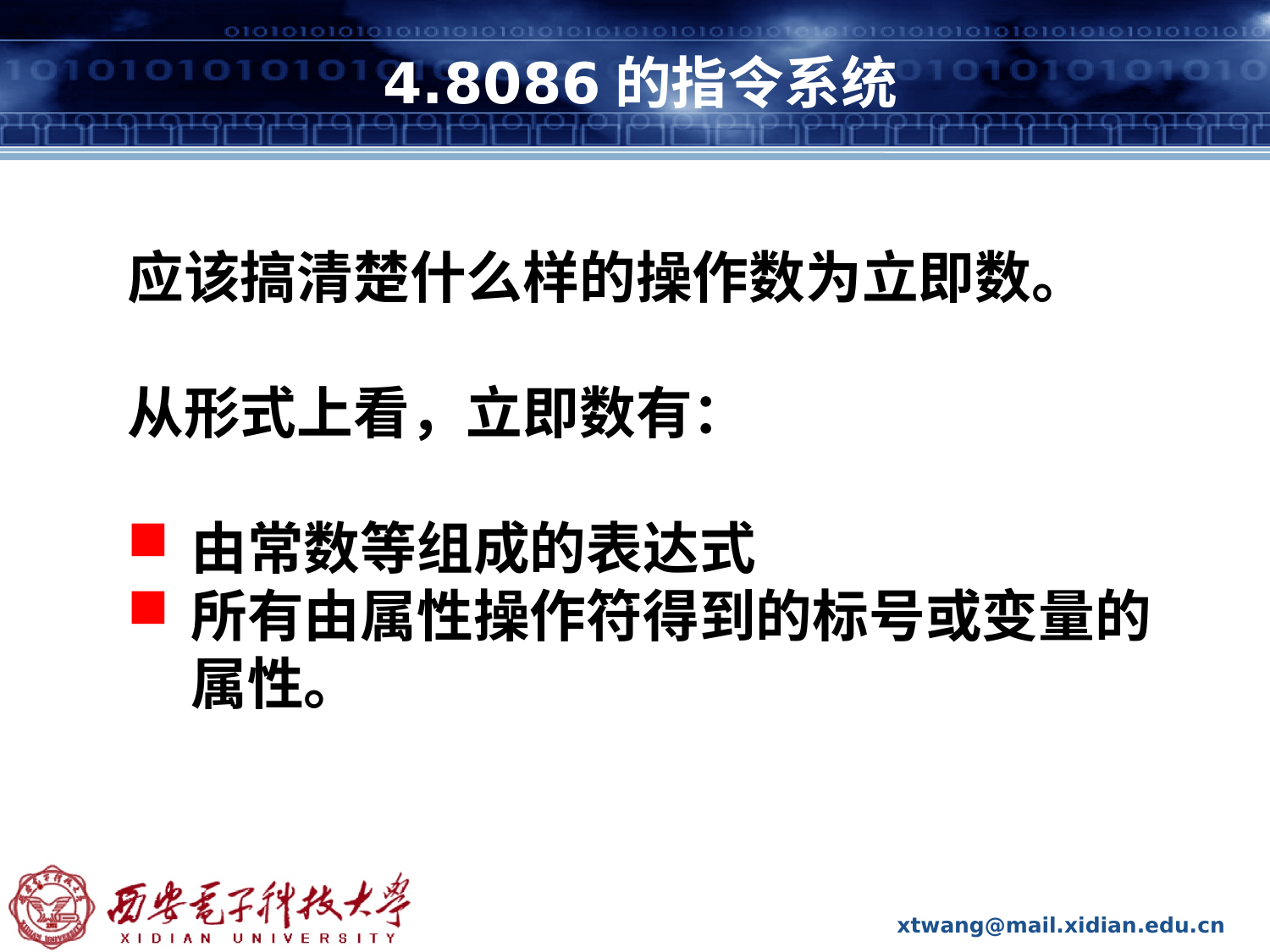

# 4.8086的指令系统
应该搞清楚什么样的操作数为立即数。

从形式上看，立即数有：

由常数等组成的表达式
所有由属性操作符得到的标号或变量的属性。